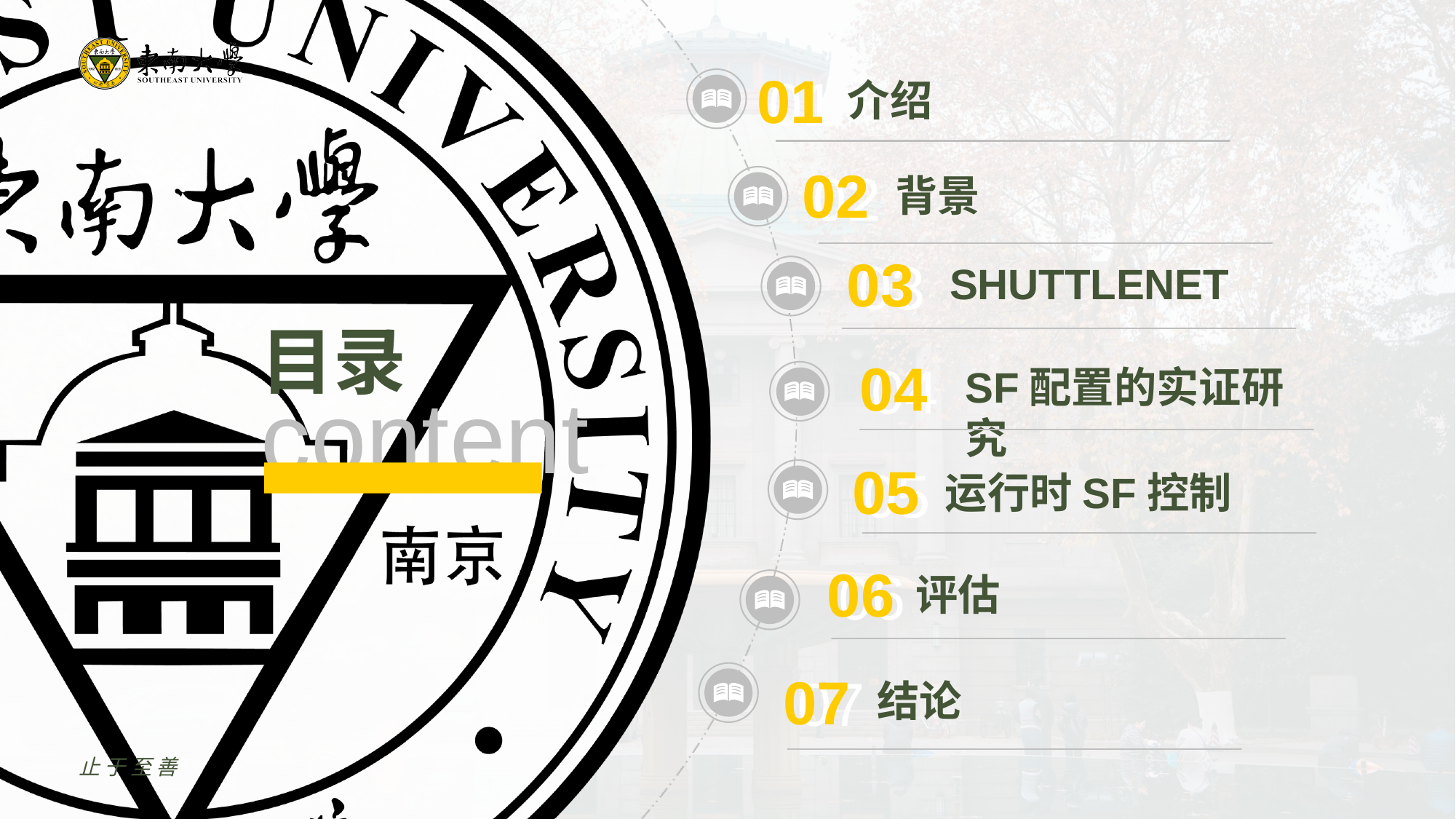

01
01
介绍

02
02
背景

03
03
SHUTTLENET

04
04
SF配置的实证研究

05
05

运行时SF控制
06
06
评估

07
07

结论
止于至善